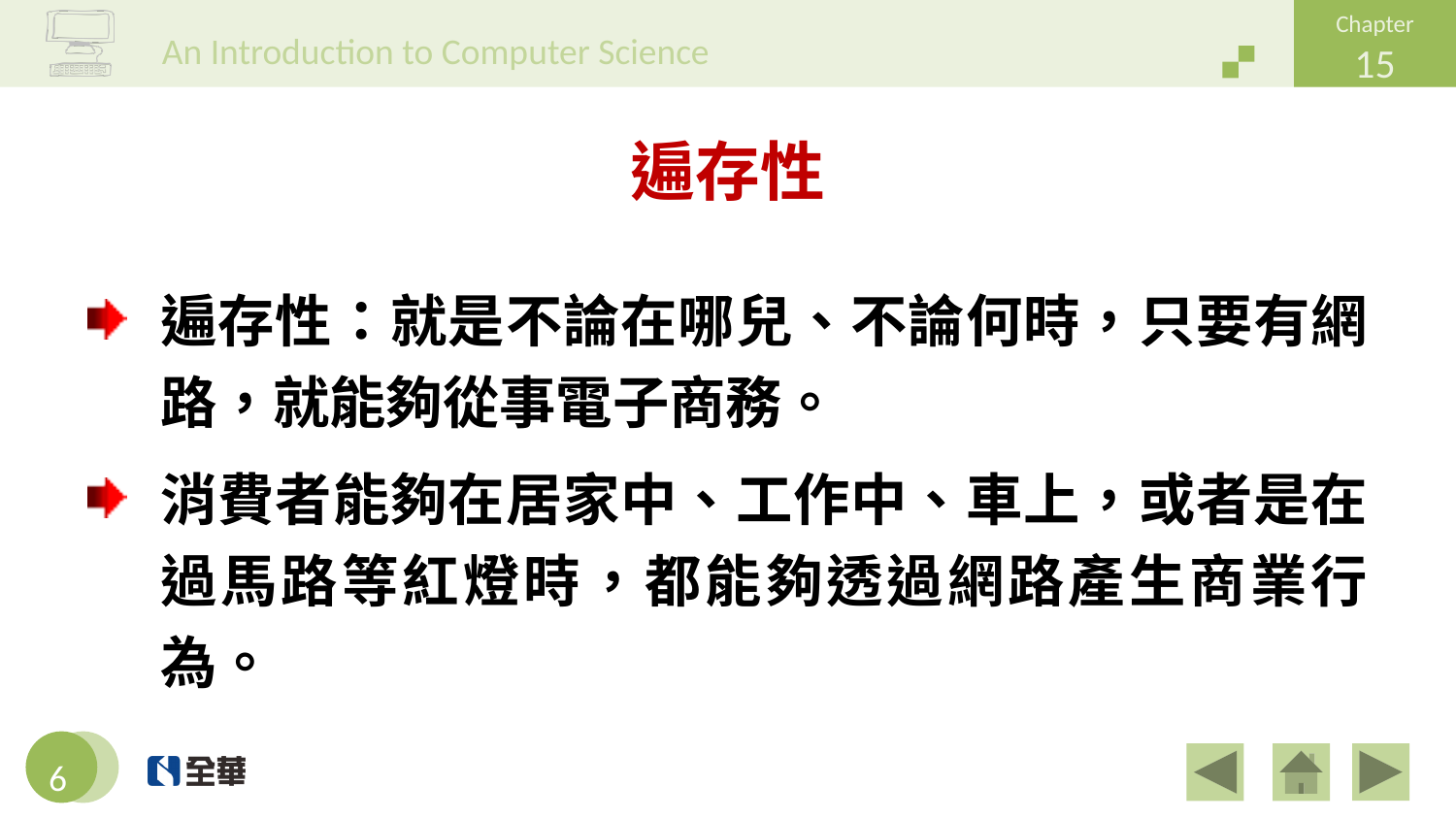

# 遍存性
遍存性：就是不論在哪兒、不論何時，只要有網路，就能夠從事電子商務。
消費者能夠在居家中、工作中、車上，或者是在過馬路等紅燈時，都能夠透過網路產生商業行為。